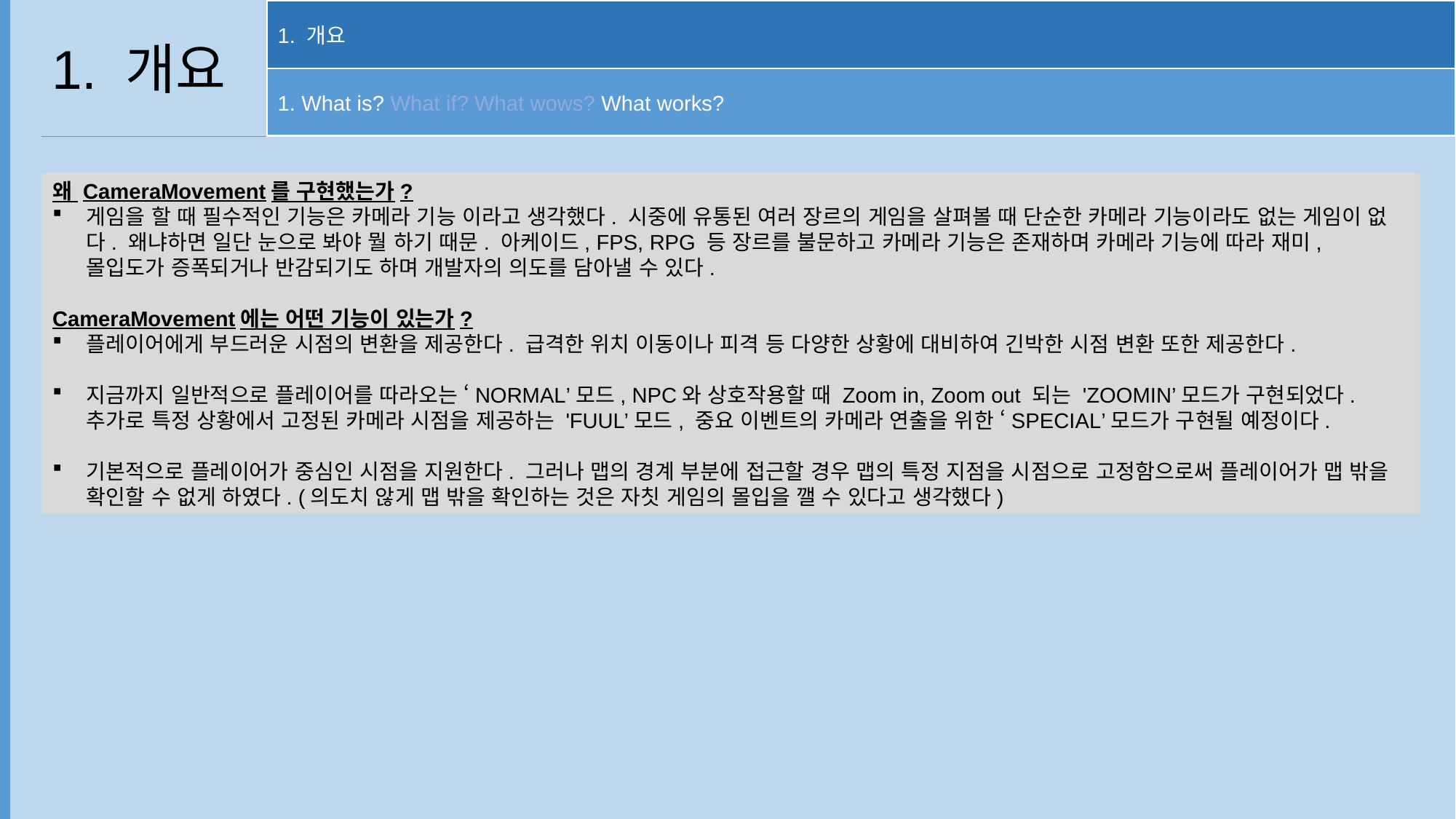

1. 개요
1. What is? What if? What wows? What works?
1. 개요
왜 CameraMovement를 구현했는가?
게임을 할 때 필수적인 기능은 카메라 기능 이라고 생각했다. 시중에 유통된 여러 장르의 게임을 살펴볼 때 단순한 카메라 기능이라도 없는 게임이 없다. 왜냐하면 일단 눈으로 봐야 뭘 하기 때문. 아케이드, FPS, RPG 등 장르를 불문하고 카메라 기능은 존재하며 카메라 기능에 따라 재미, 몰입도가 증폭되거나 반감되기도 하며 개발자의 의도를 담아낼 수 있다.

CameraMovement에는 어떤 기능이 있는가?
플레이어에게 부드러운 시점의 변환을 제공한다. 급격한 위치 이동이나 피격 등 다양한 상황에 대비하여 긴박한 시점 변환 또한 제공한다.

지금까지 일반적으로 플레이어를 따라오는 ‘NORMAL’모드, NPC와 상호작용할 때 Zoom in, Zoom out 되는 'ZOOMIN’모드가 구현되었다.
추가로 특정 상황에서 고정된 카메라 시점을 제공하는 'FUUL’모드, 중요 이벤트의 카메라 연출을 위한 ‘SPECIAL’모드가 구현될 예정이다.

기본적으로 플레이어가 중심인 시점을 지원한다. 그러나 맵의 경계 부분에 접근할 경우 맵의 특정 지점을 시점으로 고정함으로써 플레이어가 맵 밖을 확인할 수 없게 하였다. (의도치 않게 맵 밖을 확인하는 것은 자칫 게임의 몰입을 깰 수 있다고 생각했다)